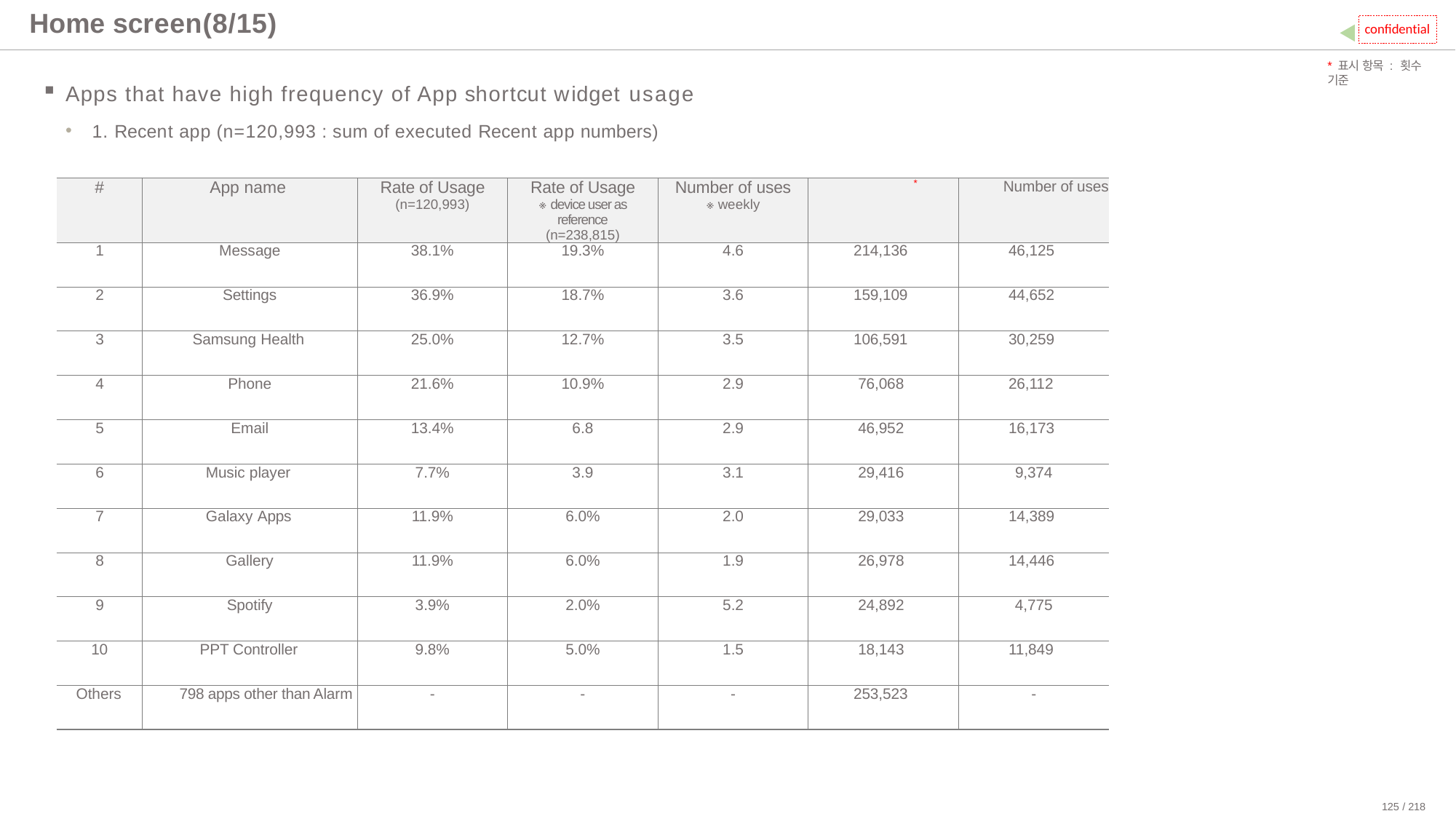

# Home screen(8/15)
confidential

*표시 항목 : 횟수 기준
Apps that have high frequency of App shortcut widget usage

1. Recent app (n=120,993 : sum of executed Recent app numbers)
| # | App name | Rate of Usage (n=120,993) | Rate of Usage ※ device user as reference (n=238,815) | Number of uses ※ weekly | \* | Number of uses |
| --- | --- | --- | --- | --- | --- | --- |
| 1 | Message | 38.1% | 19.3% | 4.6 | 214,136 | 46,125 |
| 2 | Settings | 36.9% | 18.7% | 3.6 | 159,109 | 44,652 |
| 3 | Samsung Health | 25.0% | 12.7% | 3.5 | 106,591 | 30,259 |
| 4 | Phone | 21.6% | 10.9% | 2.9 | 76,068 | 26,112 |
| 5 | Email | 13.4% | 6.8 | 2.9 | 46,952 | 16,173 |
| 6 | Music player | 7.7% | 3.9 | 3.1 | 29,416 | 9,374 |
| 7 | Galaxy Apps | 11.9% | 6.0% | 2.0 | 29,033 | 14,389 |
| 8 | Gallery | 11.9% | 6.0% | 1.9 | 26,978 | 14,446 |
| 9 | Spotify | 3.9% | 2.0% | 5.2 | 24,892 | 4,775 |
| 10 | PPT Controller | 9.8% | 5.0% | 1.5 | 18,143 | 11,849 |
| Others | 798 apps other than Alarm | - | - | - | 253,523 | - |
사용 횟수
125 / 218